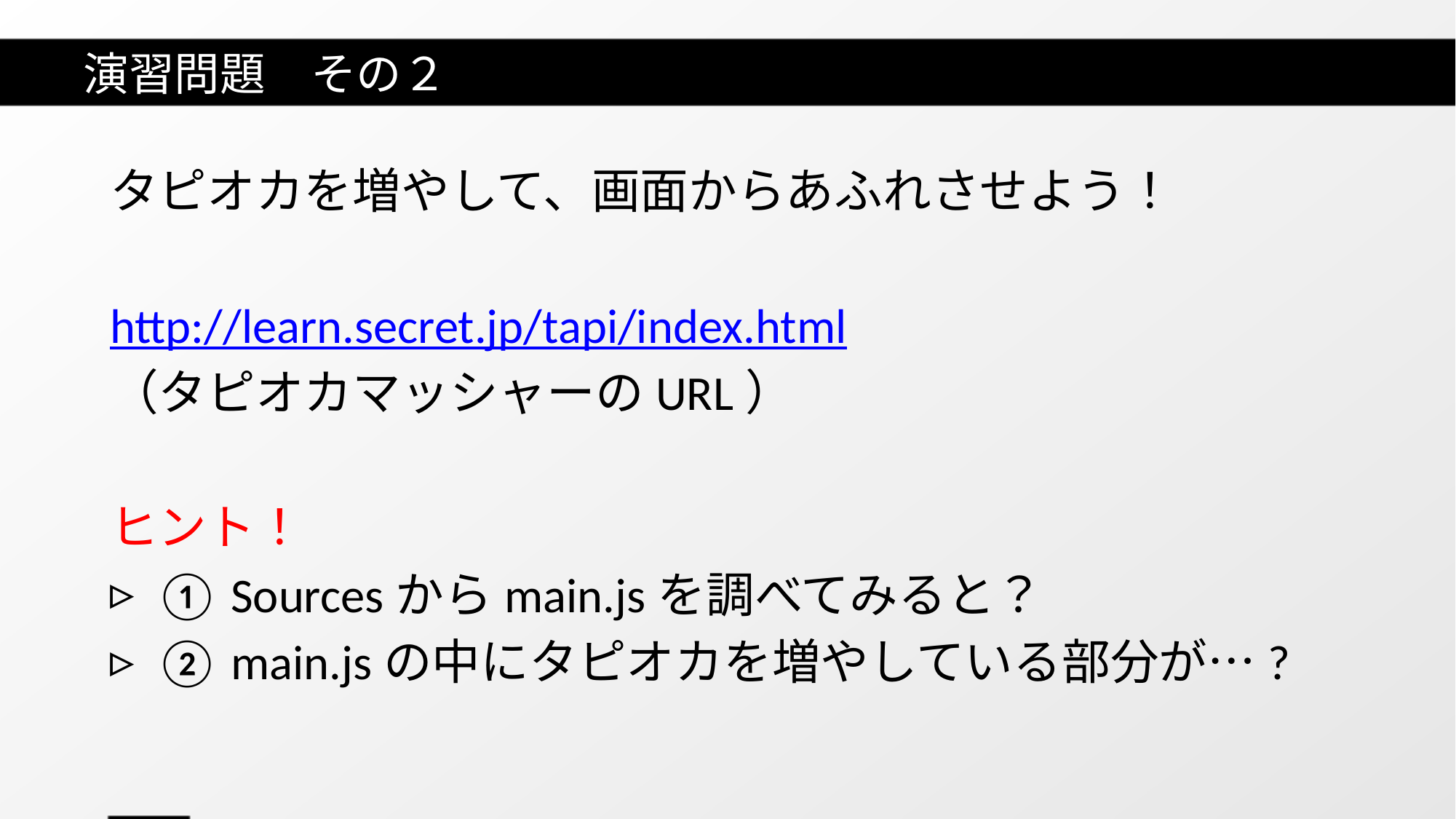

# 演習問題　その２
タピオカを増やして、画面からあふれさせよう！

http://learn.secret.jp/tapi/index.html
（タピオカマッシャーのURL）

ヒント！
① Sourcesからmain.jsを調べてみると？
② main.jsの中にタピオカを増やしている部分が…?